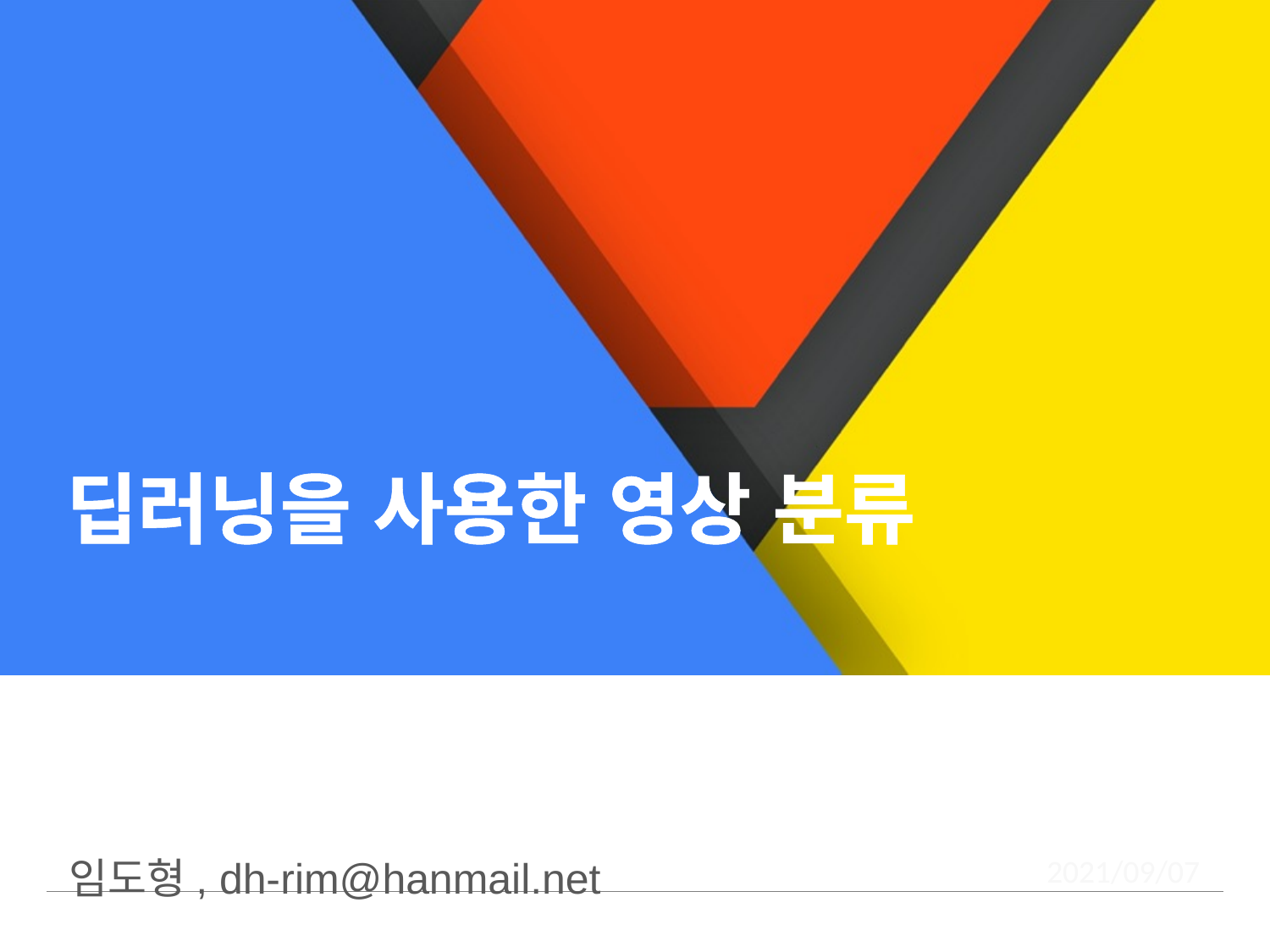

딥러닝을 사용한 영상 분류
임도형, dh-rim@hanmail.net
2021/09/07